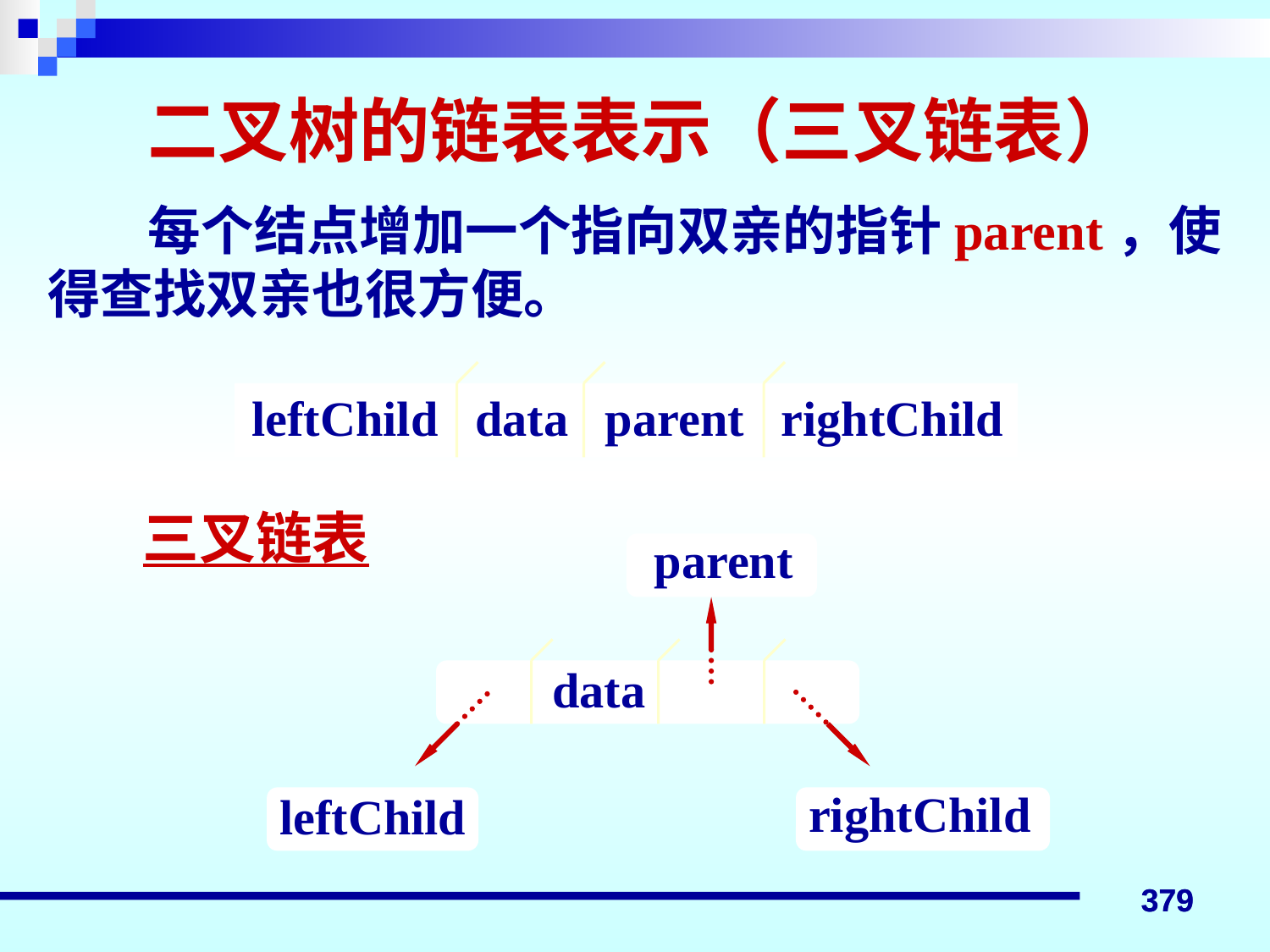

# 二叉树的链表表示（三叉链表）
每个结点增加一个指向双亲的指针parent，使得查找双亲也很方便。

leftChild   data   parent   rightChild

parent

data

rightChild
leftChild

三叉链表
379
379